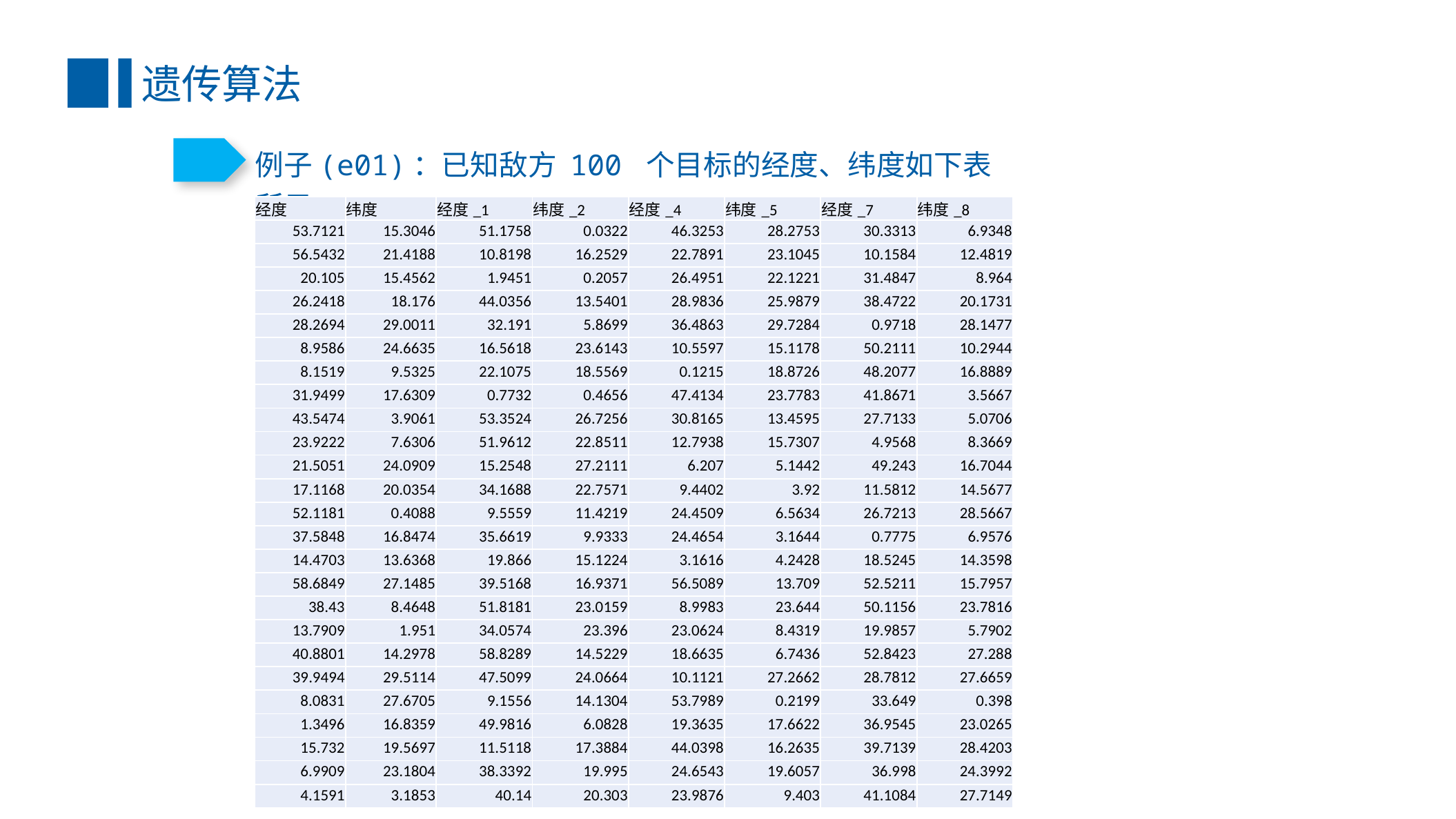

遗传算法

例子(e01)：已知敌方 100 个目标的经度、纬度如下表所示。

| 经度 | 纬度 | 经度\_1 | 纬度\_2 | 经度\_4 | 纬度\_5 | 经度\_7 | 纬度\_8 |
| --- | --- | --- | --- | --- | --- | --- | --- |
| 53.7121 | 15.3046 | 51.1758 | 0.0322 | 46.3253 | 28.2753 | 30.3313 | 6.9348 |
| 56.5432 | 21.4188 | 10.8198 | 16.2529 | 22.7891 | 23.1045 | 10.1584 | 12.4819 |
| 20.105 | 15.4562 | 1.9451 | 0.2057 | 26.4951 | 22.1221 | 31.4847 | 8.964 |
| 26.2418 | 18.176 | 44.0356 | 13.5401 | 28.9836 | 25.9879 | 38.4722 | 20.1731 |
| 28.2694 | 29.0011 | 32.191 | 5.8699 | 36.4863 | 29.7284 | 0.9718 | 28.1477 |
| 8.9586 | 24.6635 | 16.5618 | 23.6143 | 10.5597 | 15.1178 | 50.2111 | 10.2944 |
| 8.1519 | 9.5325 | 22.1075 | 18.5569 | 0.1215 | 18.8726 | 48.2077 | 16.8889 |
| 31.9499 | 17.6309 | 0.7732 | 0.4656 | 47.4134 | 23.7783 | 41.8671 | 3.5667 |
| 43.5474 | 3.9061 | 53.3524 | 26.7256 | 30.8165 | 13.4595 | 27.7133 | 5.0706 |
| 23.9222 | 7.6306 | 51.9612 | 22.8511 | 12.7938 | 15.7307 | 4.9568 | 8.3669 |
| 21.5051 | 24.0909 | 15.2548 | 27.2111 | 6.207 | 5.1442 | 49.243 | 16.7044 |
| 17.1168 | 20.0354 | 34.1688 | 22.7571 | 9.4402 | 3.92 | 11.5812 | 14.5677 |
| 52.1181 | 0.4088 | 9.5559 | 11.4219 | 24.4509 | 6.5634 | 26.7213 | 28.5667 |
| 37.5848 | 16.8474 | 35.6619 | 9.9333 | 24.4654 | 3.1644 | 0.7775 | 6.9576 |
| 14.4703 | 13.6368 | 19.866 | 15.1224 | 3.1616 | 4.2428 | 18.5245 | 14.3598 |
| 58.6849 | 27.1485 | 39.5168 | 16.9371 | 56.5089 | 13.709 | 52.5211 | 15.7957 |
| 38.43 | 8.4648 | 51.8181 | 23.0159 | 8.9983 | 23.644 | 50.1156 | 23.7816 |
| 13.7909 | 1.951 | 34.0574 | 23.396 | 23.0624 | 8.4319 | 19.9857 | 5.7902 |
| 40.8801 | 14.2978 | 58.8289 | 14.5229 | 18.6635 | 6.7436 | 52.8423 | 27.288 |
| 39.9494 | 29.5114 | 47.5099 | 24.0664 | 10.1121 | 27.2662 | 28.7812 | 27.6659 |
| 8.0831 | 27.6705 | 9.1556 | 14.1304 | 53.7989 | 0.2199 | 33.649 | 0.398 |
| 1.3496 | 16.8359 | 49.9816 | 6.0828 | 19.3635 | 17.6622 | 36.9545 | 23.0265 |
| 15.732 | 19.5697 | 11.5118 | 17.3884 | 44.0398 | 16.2635 | 39.7139 | 28.4203 |
| 6.9909 | 23.1804 | 38.3392 | 19.995 | 24.6543 | 19.6057 | 36.998 | 24.3992 |
| 4.1591 | 3.1853 | 40.14 | 20.303 | 23.9876 | 9.403 | 41.1084 | 27.7149 |